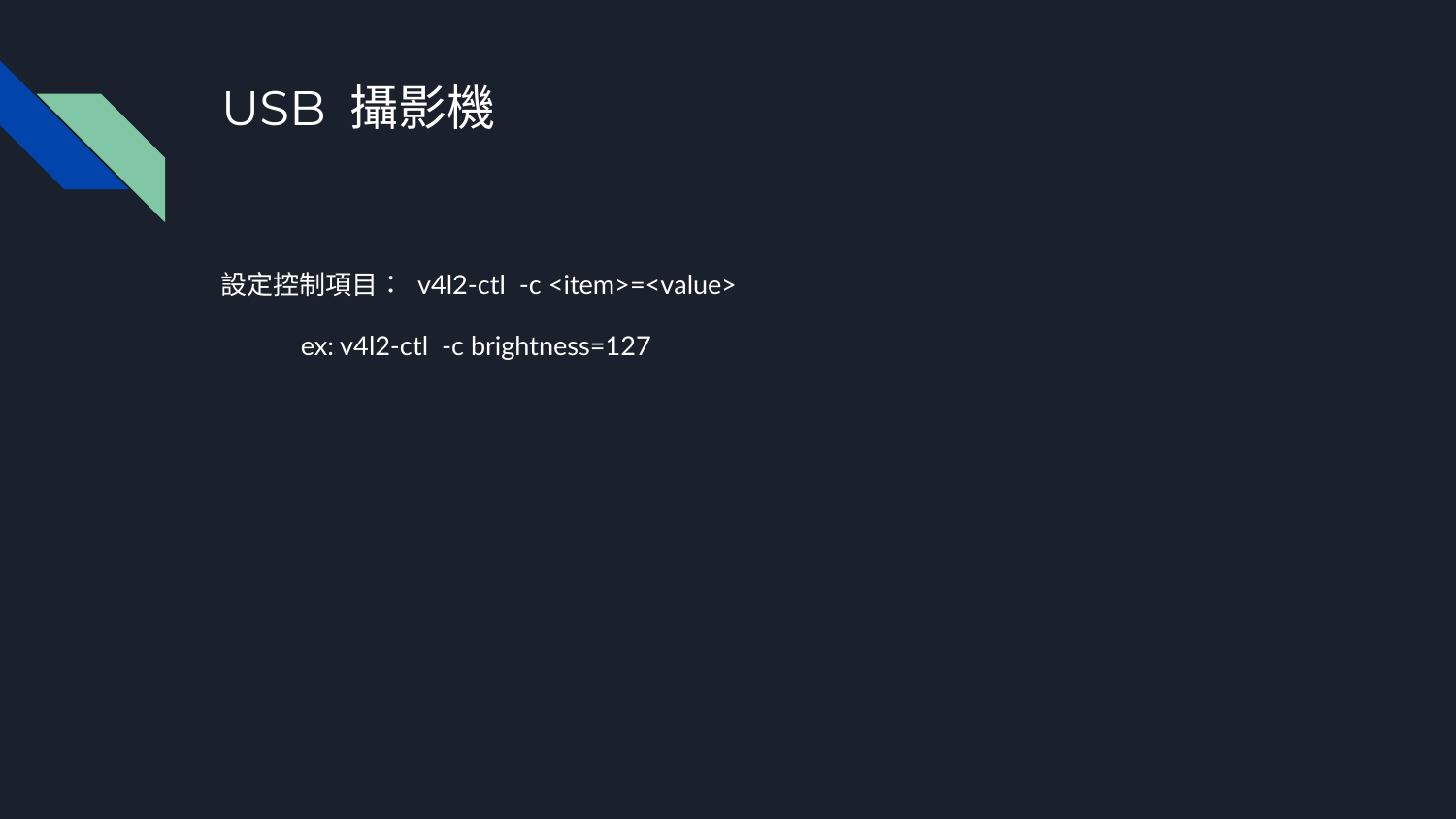

# USB 攝影機
設定控制項目： v4l2-ctl  -c <item>=<value>
 ex: v4l2-ctl  -c brightness=127